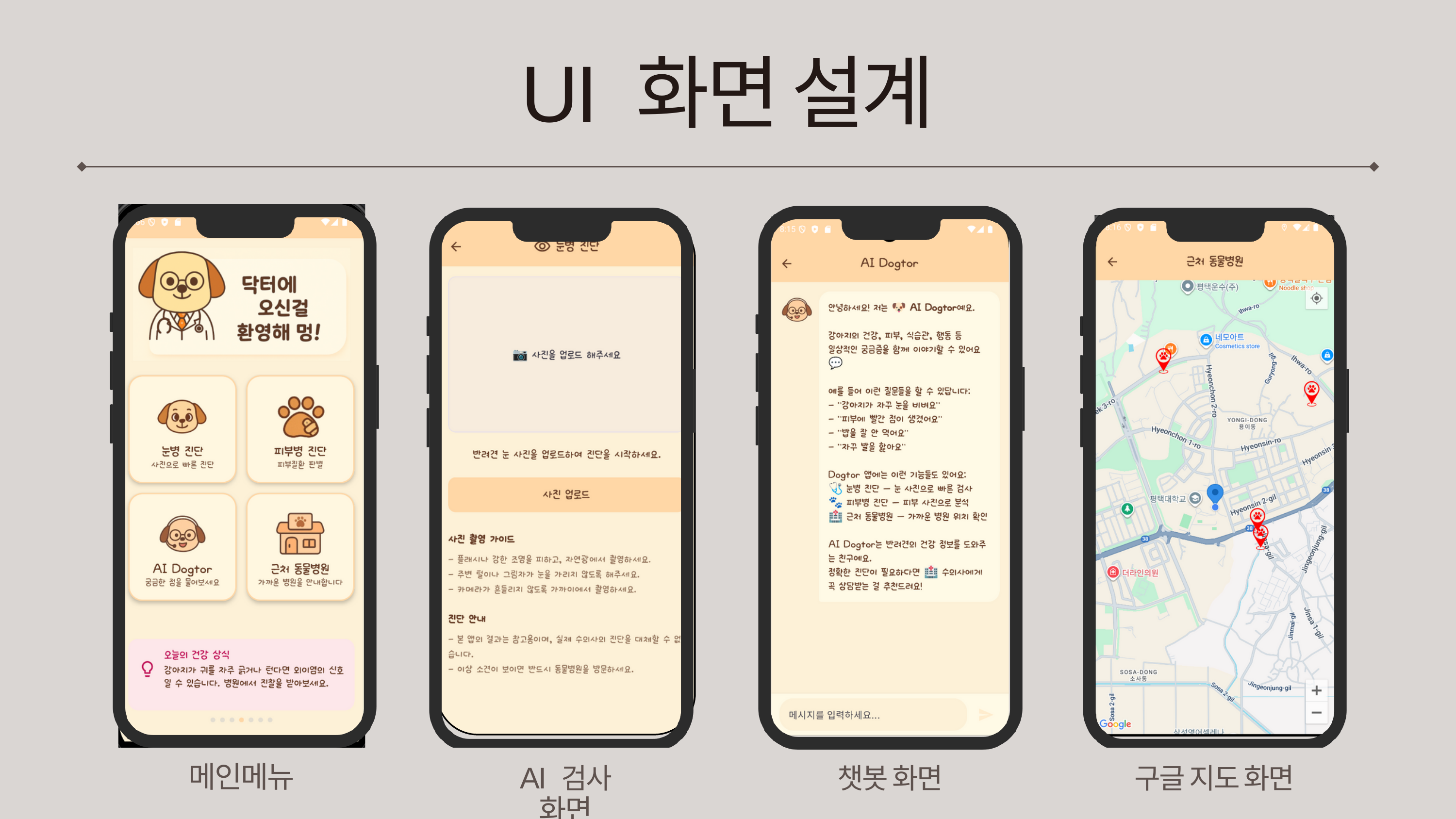

UI 화면 설계

메인메뉴
AI 검사 화면
챗봇 화면
구글 지도 화면